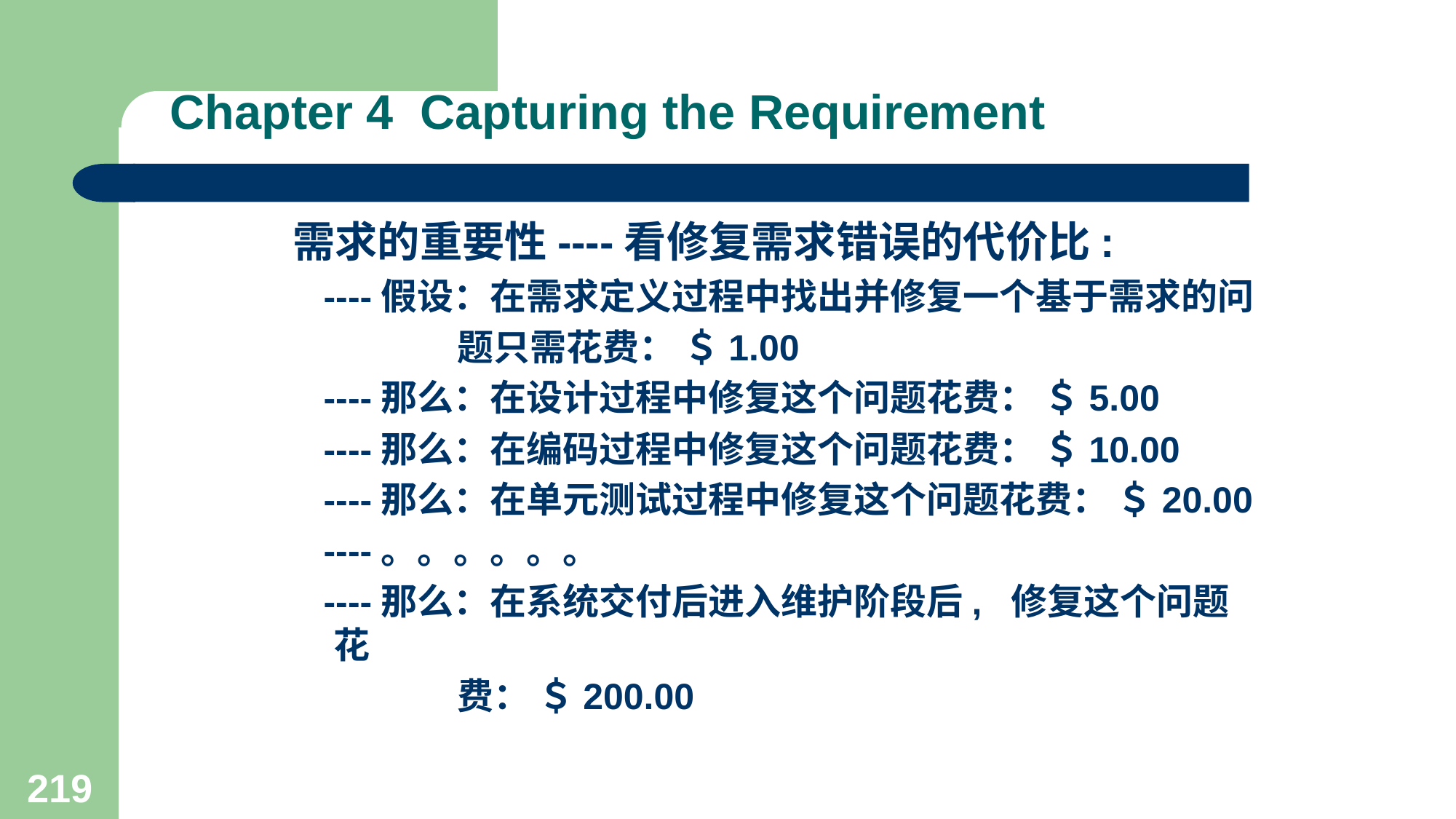

# Chapter 4  Capturing the Requirement
需求的重要性----看修复需求错误的代价比:
   ----假设：在需求定义过程中找出并修复一个基于需求的问
                   题只需花费： ＄1.00
   ----那么：在设计过程中修复这个问题花费： ＄5.00
   ----那么：在编码过程中修复这个问题花费： ＄10.00
   ----那么：在单元测试过程中修复这个问题花费： ＄20.00
   ----。。。。。。
   ----那么：在系统交付后进入维护阶段后,  修复这个问题花
                   费： ＄200.00

219